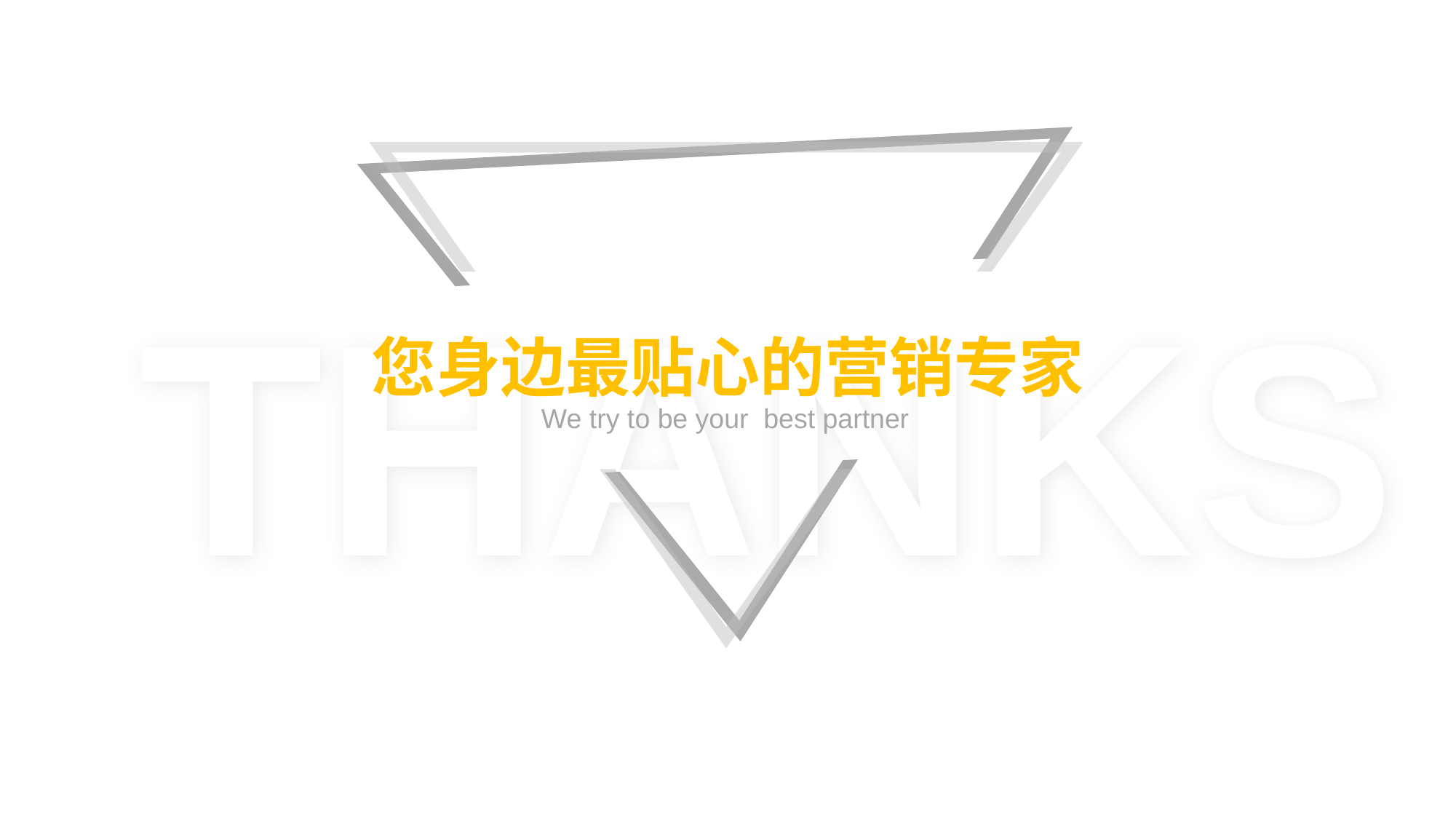

THANKS
您身边最贴心的营销专家
We try to be your  best partner